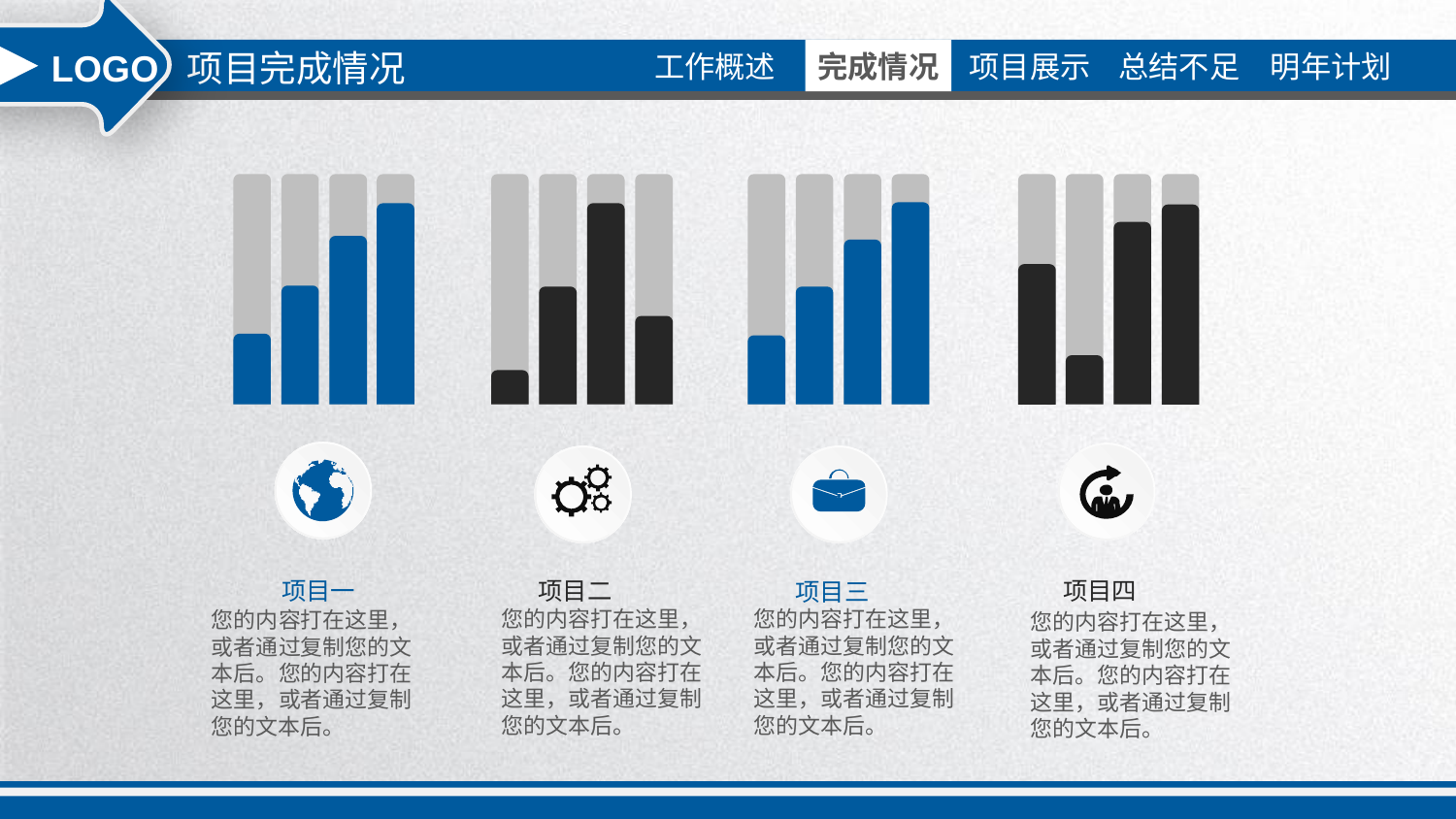

项目完成情况
LOGO

项目一
项目二
项目四
项目三
您的内容打在这里，或者通过复制您的文本后。您的内容打在这里，或者通过复制您的文本后。
您的内容打在这里，或者通过复制您的文本后。您的内容打在这里，或者通过复制您的文本后。
您的内容打在这里，或者通过复制您的文本后。您的内容打在这里，或者通过复制您的文本后。
您的内容打在这里，或者通过复制您的文本后。您的内容打在这里，或者通过复制您的文本后。
延时符